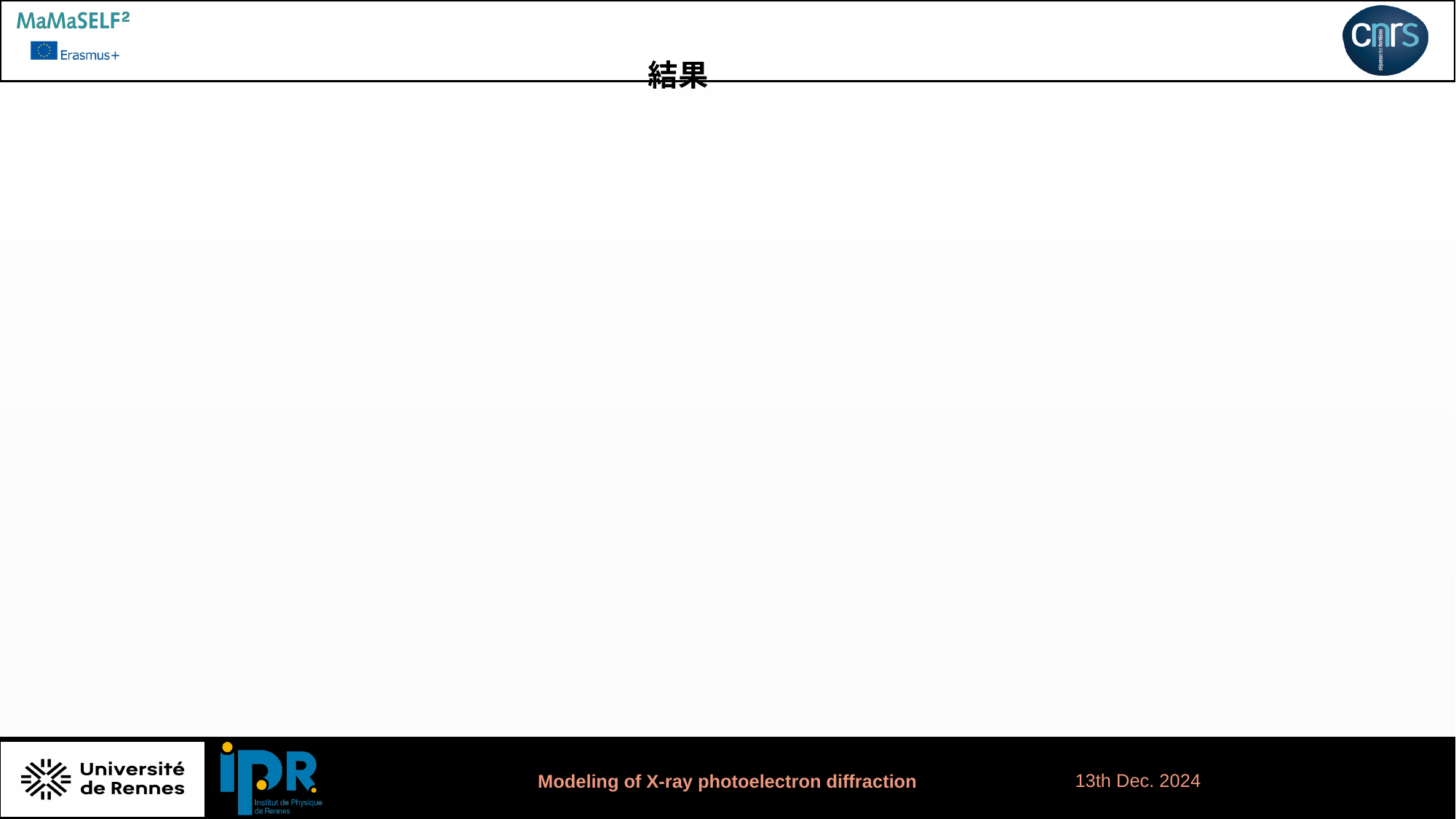

結果

13th Dec. 2024
Modeling of X-ray photoelectron diffraction